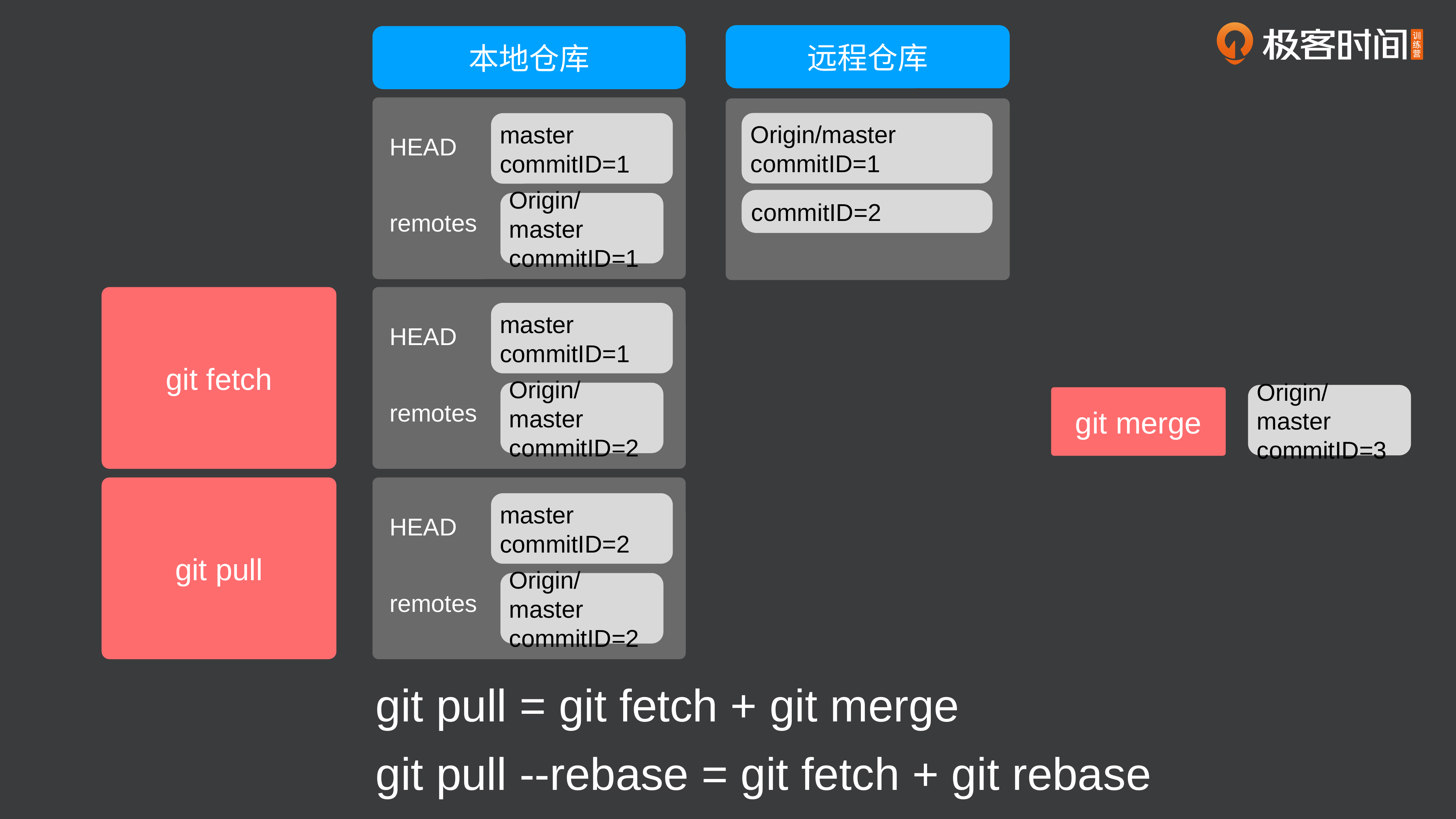

远程仓库
本地仓库

Origin/master
commitID=1
master
commitID=1
HEAD
commitID=2
Origin/master
commitID=1
remotes

git fetch

master
commitID=1
HEAD

Origin/master
commitID=2
remotes
Origin/master
commitID=3
git merge
git pull

master
commitID=2
HEAD

Origin/master
commitID=2
remotes
git pull = git fetch + git merge
git pull --rebase = git fetch + git rebase